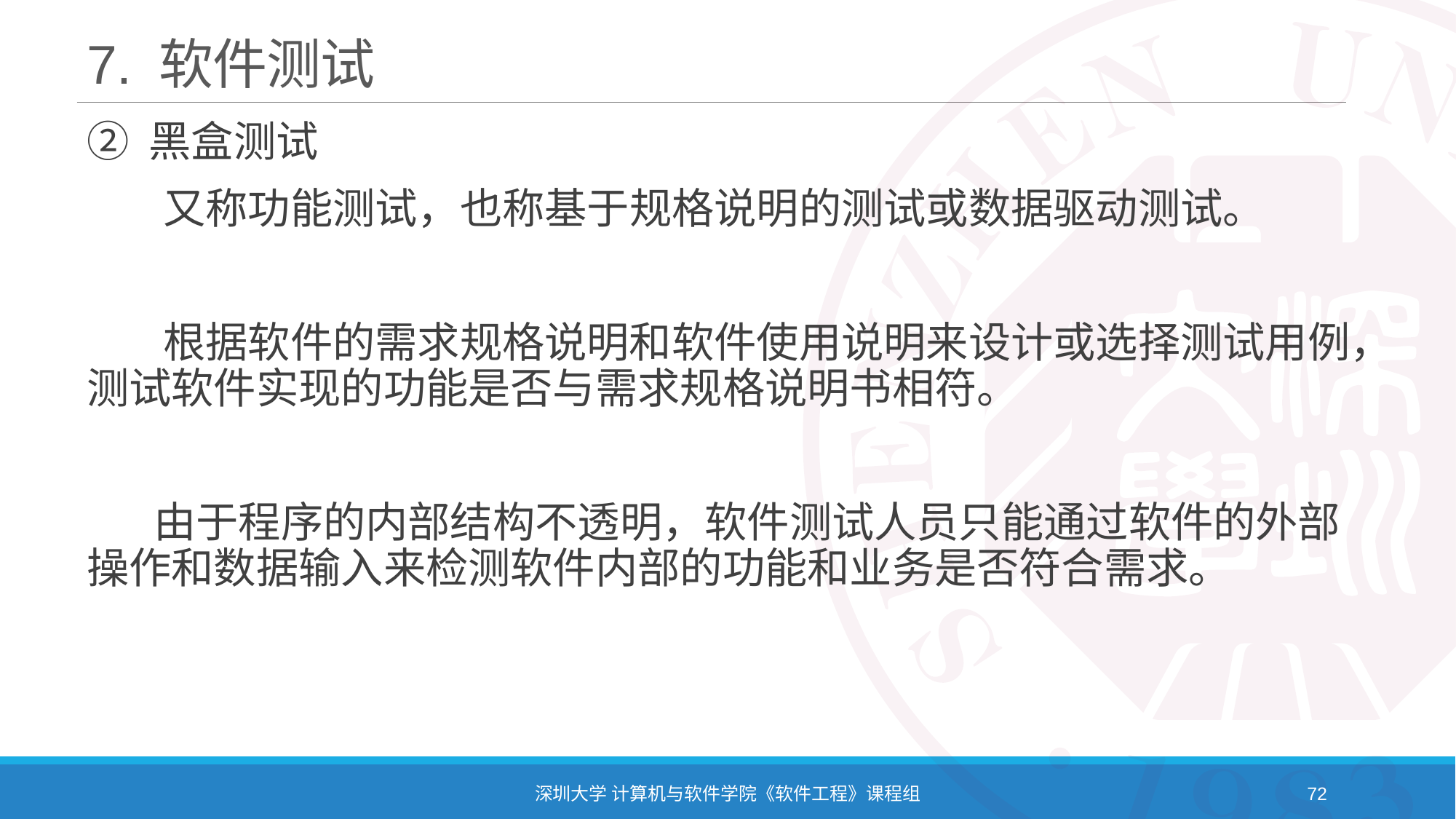

# 7. 软件测试
② 黑盒测试
       又称功能测试，也称基于规格说明的测试或数据驱动测试。

       根据软件的需求规格说明和软件使用说明来设计或选择测试用例，测试软件实现的功能是否与需求规格说明书相符。

      由于程序的内部结构不透明，软件测试人员只能通过软件的外部操作和数据输入来检测软件内部的功能和业务是否符合需求。
深圳大学 计算机与软件学院《软件工程》课程组
72